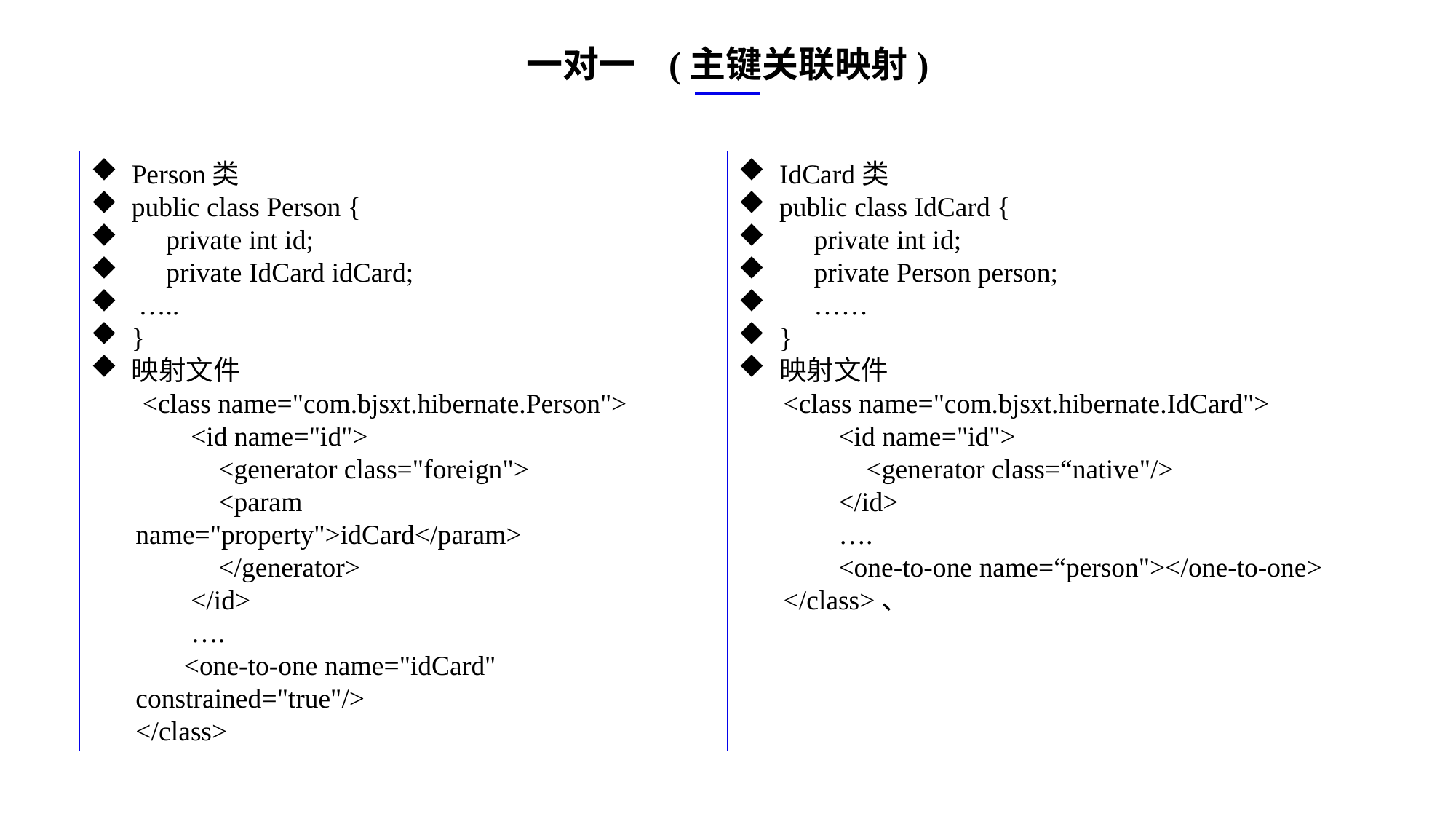

一对一   (主键关联映射)
Person类
public class Person {
     private int id;
     private IdCard idCard;
 …..
}
映射文件
 <class name="com.bjsxt.hibernate.Person">
        <id name="id">
            <generator class="foreign">
            <param name="property">idCard</param>
            </generator>
        </id>
        ….
       <one-to-one name="idCard" constrained="true"/>
</class>
IdCard类
public class IdCard {
     private int id;
     private Person person;
     ……
}
映射文件
<class name="com.bjsxt.hibernate.IdCard">
        <id name="id">
            <generator class=“native"/>
        </id>
        ….
        <one-to-one name=“person"></one-to-one>
</class>、

e7d195523061f1c0ae0eb3eed39d2bcef4622b2499a05fe6567B54A876BEB457BD1EB8EBE9915191D1FA2E860D28D251AB291D9CBBDD28D4BD16020FD75D8281481517FC21E86E4C931520AFA1087E92E357E3DB373CA326F6F926B1A67F681E99E875FFD293B2C32B3919AE4D43F9436862A7DD54F9346DF3662D8AB7319030EF75D53FF682DE13